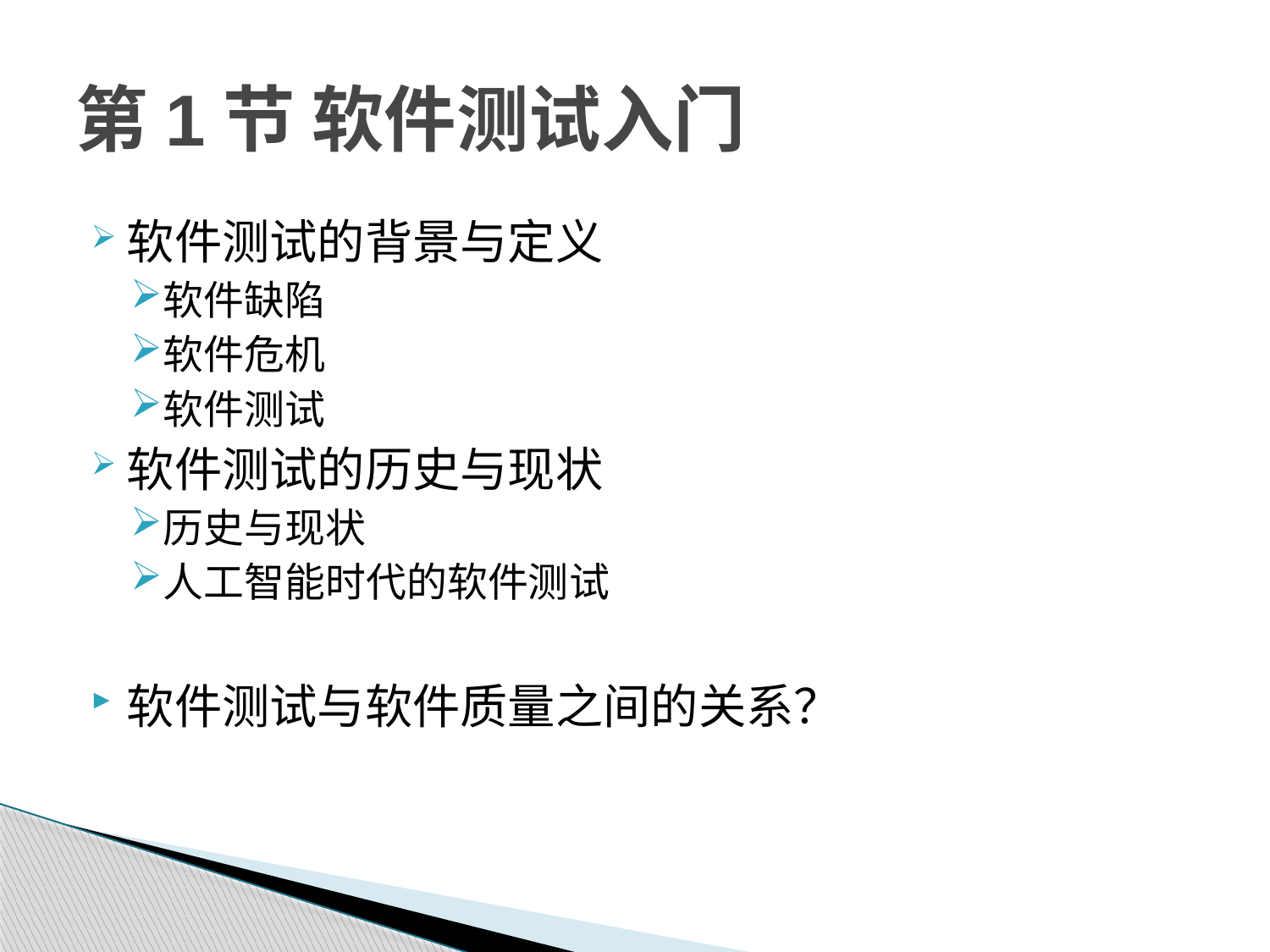

# 第1节 软件测试入门
软件测试的背景与定义
软件缺陷
软件危机
软件测试
软件测试的历史与现状
历史与现状
人工智能时代的软件测试

软件测试与软件质量之间的关系？